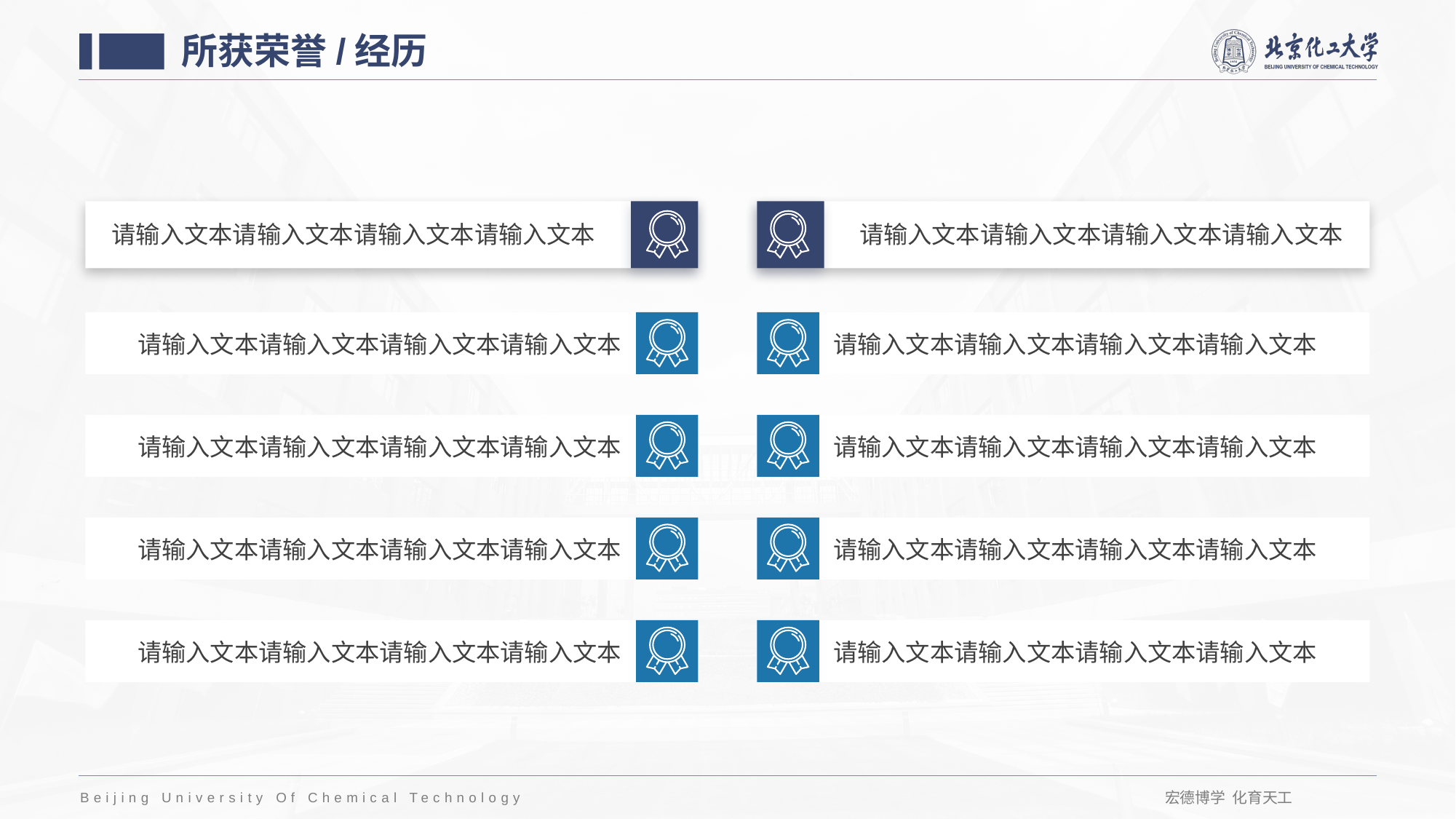

所获荣誉/经历
请输入标题

请输入标题

请输入文本请输入文本请输入文本请输入文本
请输入文本请输入文本请输入文本请输入文本
请输入标题

请输入标题

请输入文本请输入文本请输入文本请输入文本
请输入文本请输入文本请输入文本请输入文本
请输入标题

请输入标题

请输入文本请输入文本请输入文本请输入文本
请输入文本请输入文本请输入文本请输入文本
请输入标题

请输入标题

请输入文本请输入文本请输入文本请输入文本
请输入文本请输入文本请输入文本请输入文本
请输入标题

请输入标题

请输入文本请输入文本请输入文本请输入文本
请输入文本请输入文本请输入文本请输入文本